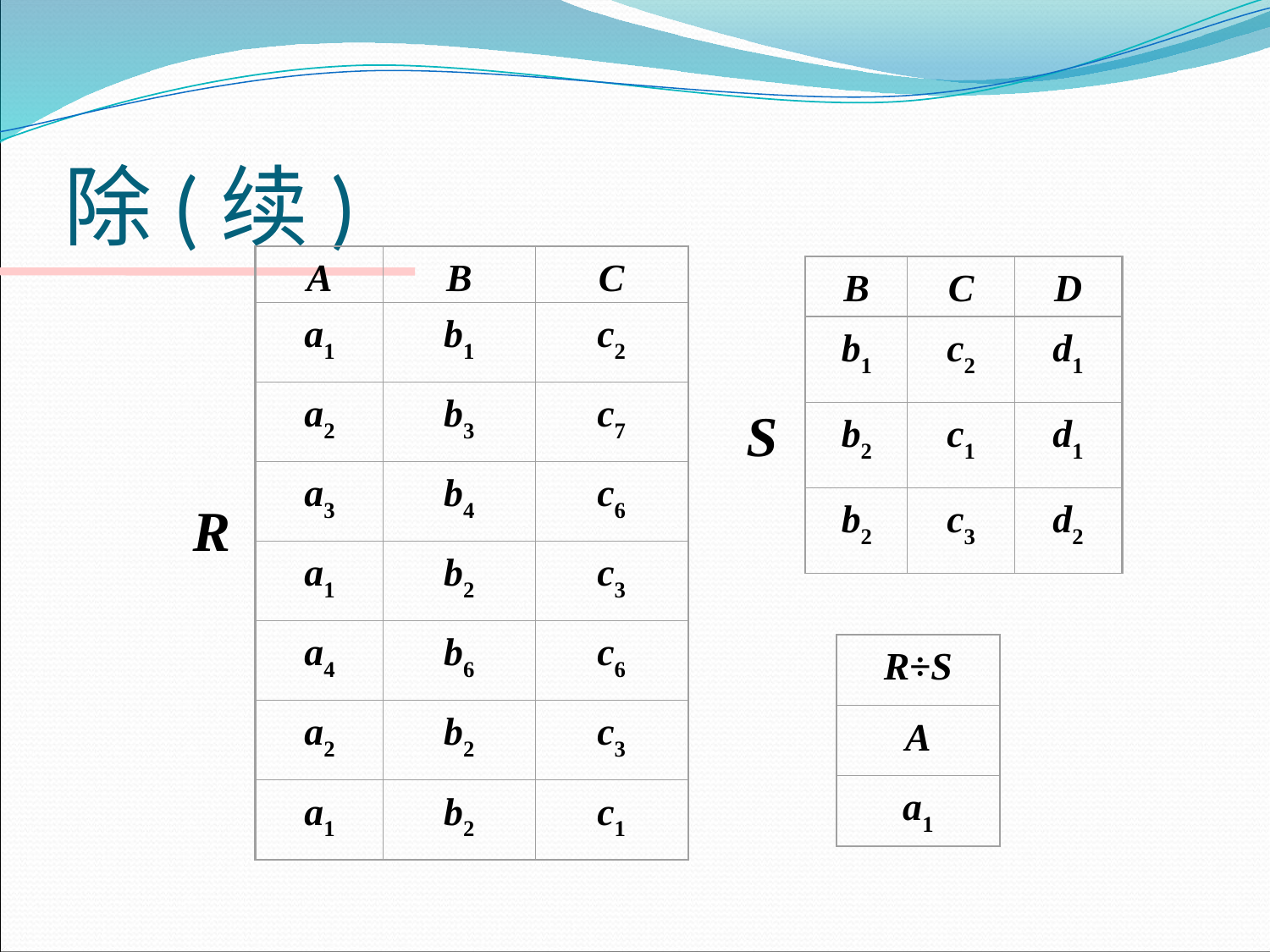

# 除(续)

A

B

C

a1

b1

c2

a2

b3

c7

a3

b4

c6

a1

b2

c3

a4

b6

c6

a2

b2

c3

a1

b2

c1

B

C

D

b1

c2

d1

b2

c1

d1

b2

c3

d2

S
R

R÷S

A

a1

190